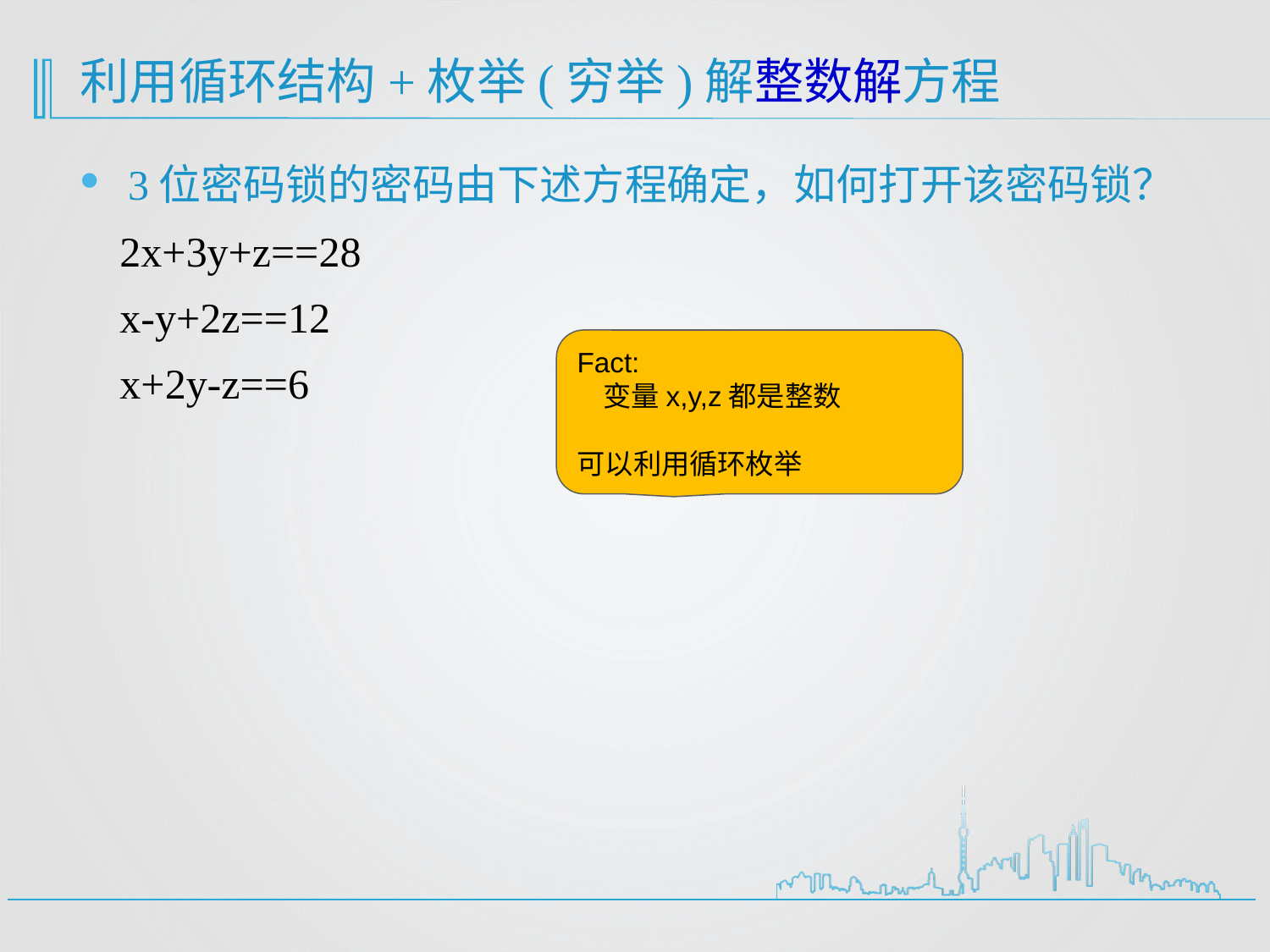

# 利用循环结构+枚举(穷举)解整数解方程
3位密码锁的密码由下述方程确定，如何打开该密码锁？
2x+3y+z==28
x-y+2z==12
x+2y-z==6

Fact:
   变量x,y,z都是整数

可以利用循环枚举